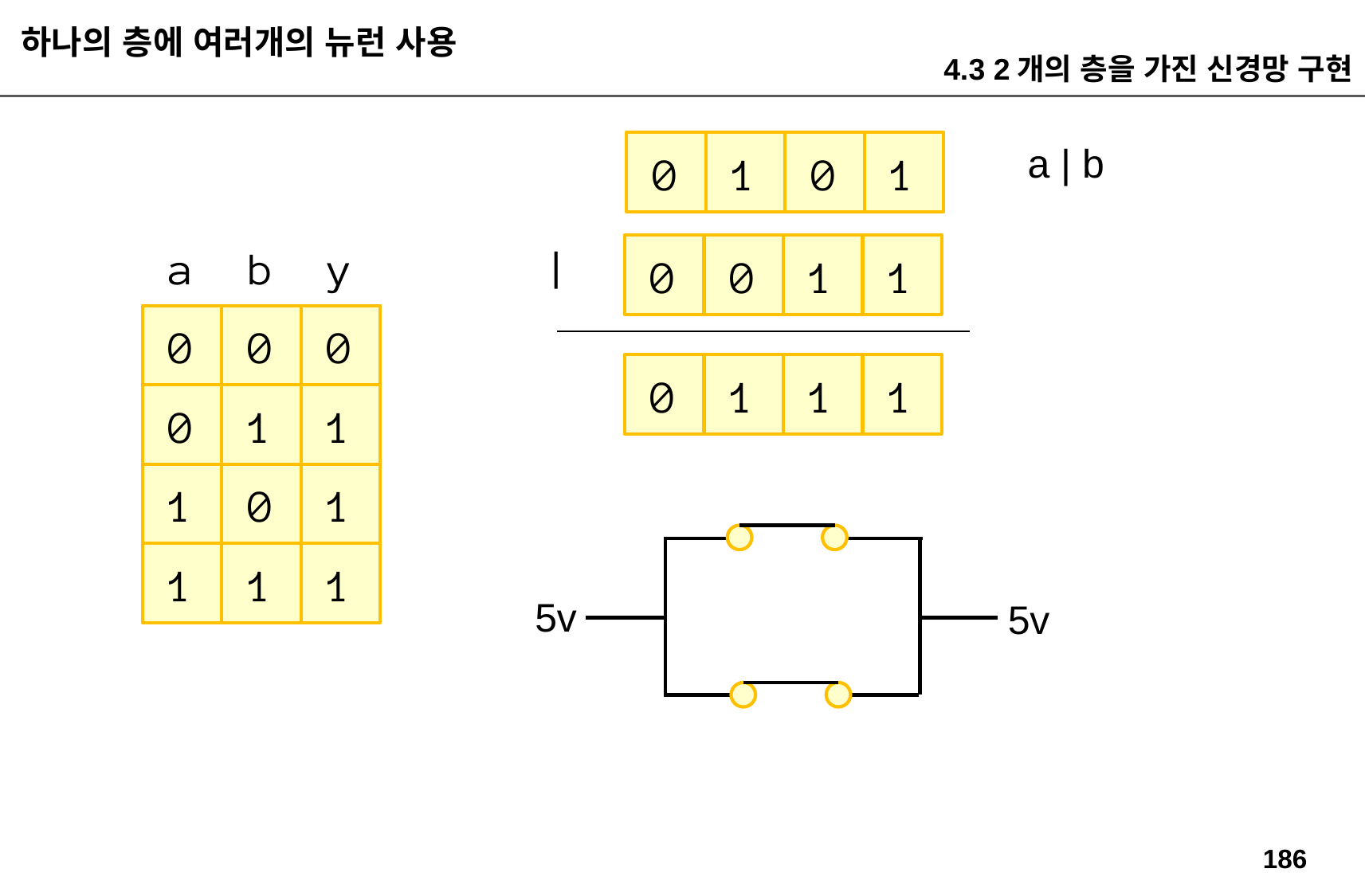

하나의 층에 여러개의 뉴런 사용
4.3 2개의 층을 가진 신경망 구현
1
a | b
0
1
0
a
b
y
|
0
0
1
1
0
0
0
0
1
1
1
0
1
1
1
0
1

1
1
1
5v
5v